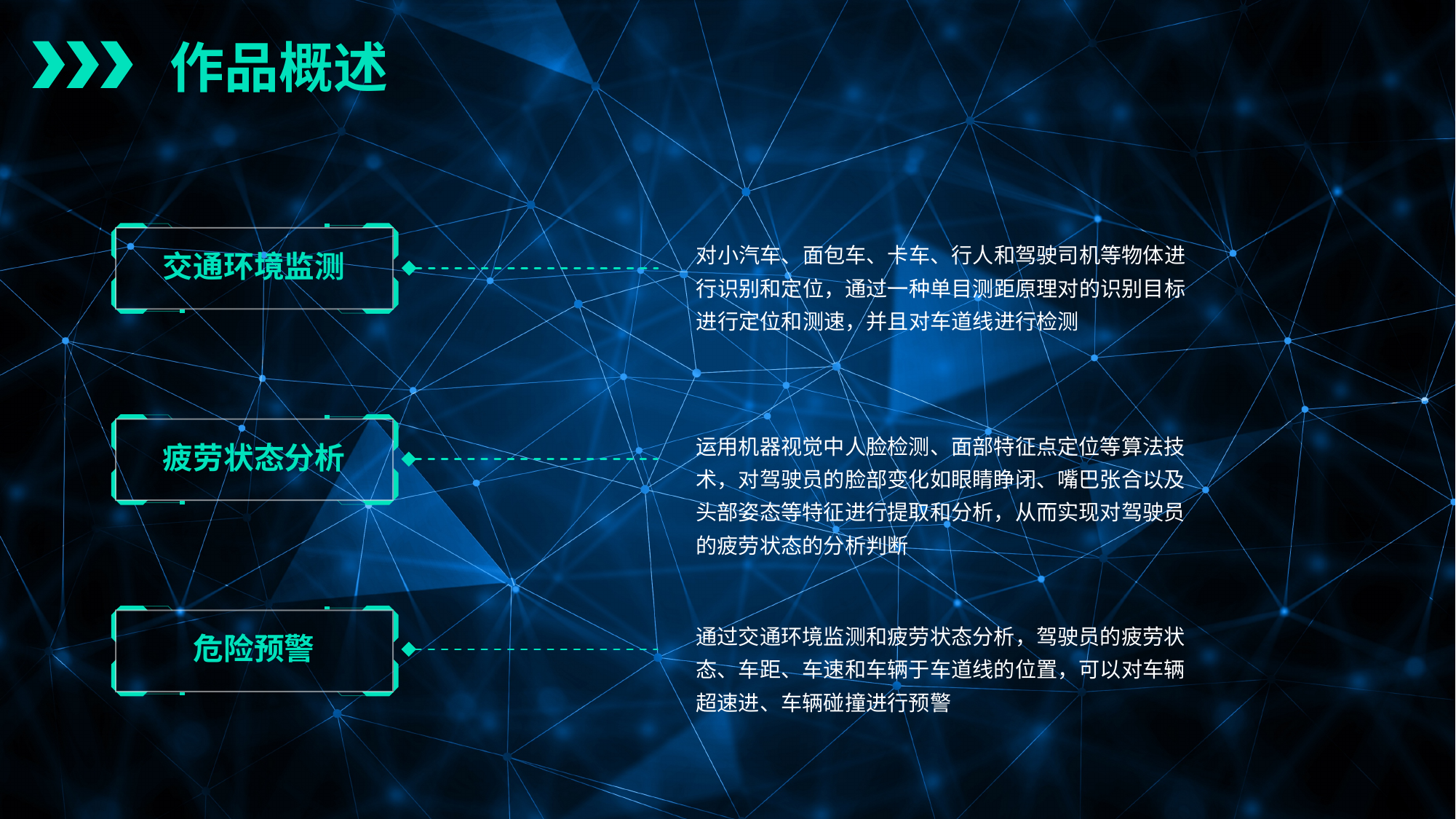

作品概述

对小汽车、面包车、卡车、行人和驾驶司机等物体进行识别和定位，通过一种单目测距原理对的识别目标进行定位和测速，并且对车道线进行检测
交通环境监测

运用机器视觉中人脸检测、面部特征点定位等算法技术，对驾驶员的脸部变化如眼睛睁闭、嘴巴张合以及头部姿态等特征进行提取和分析，从而实现对驾驶员的疲劳状态的分析判断
疲劳状态分析

通过交通环境监测和疲劳状态分析，驾驶员的疲劳状态、车距、车速和车辆于车道线的位置，可以对车辆超速进、车辆碰撞进行预警
危险预警